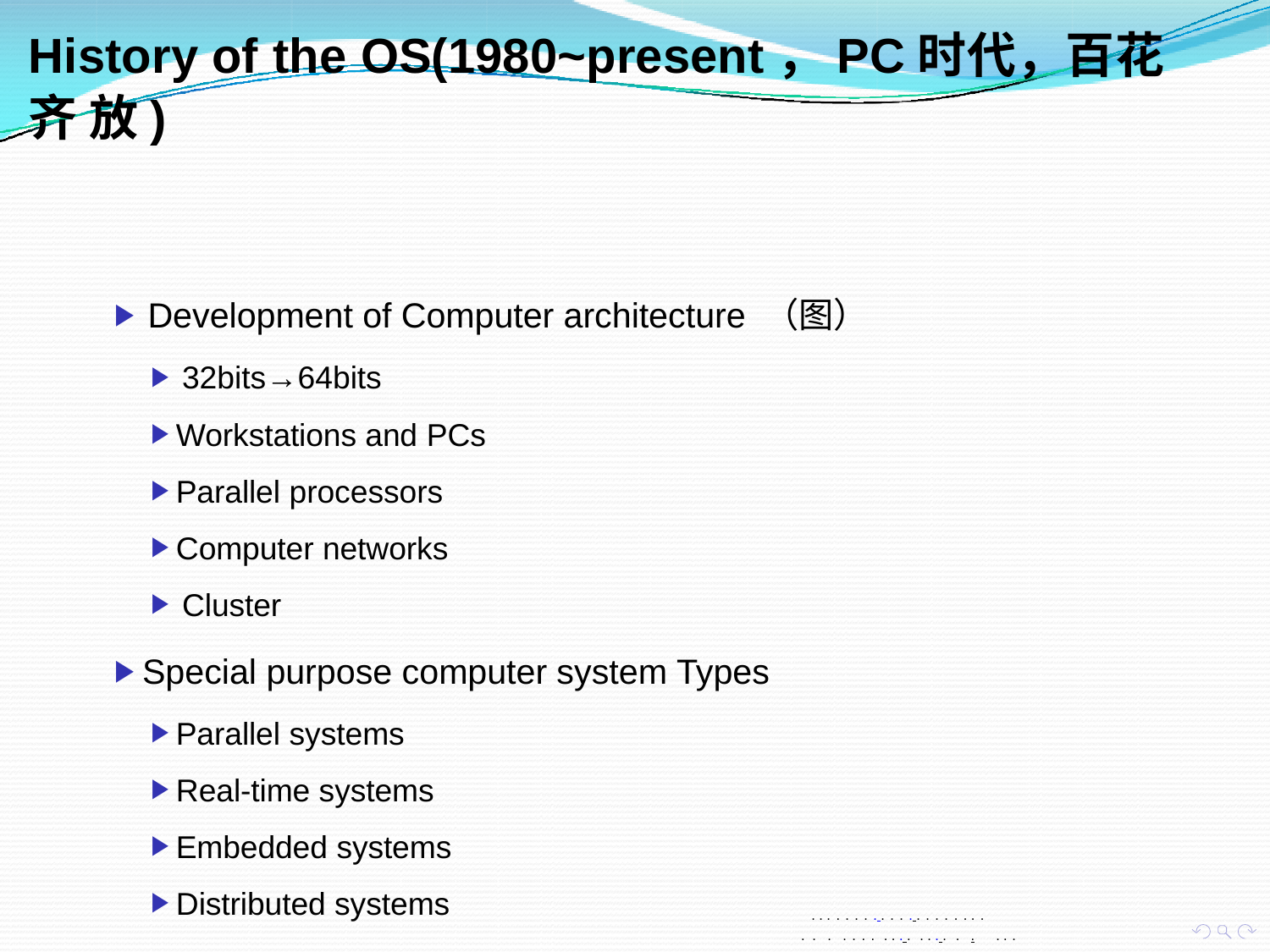

# History of the OS(1980~present，PC时代，百花齐 放)
▶ Development of Computer architecture （图）
▶ 32bits→64bits
▶ Workstations and PCs
▶ Parallel processors
▶ Computer networks
▶ Cluster
▶ Special purpose computer system Types
▶ Parallel systems
▶ Real-time systems
▶ Embedded systems
▶ Distributed systems
. . . . . . . . . . . . . . . . . . . .
.  .   .   . . . .  . . . .  . . . .  .   .	. . .